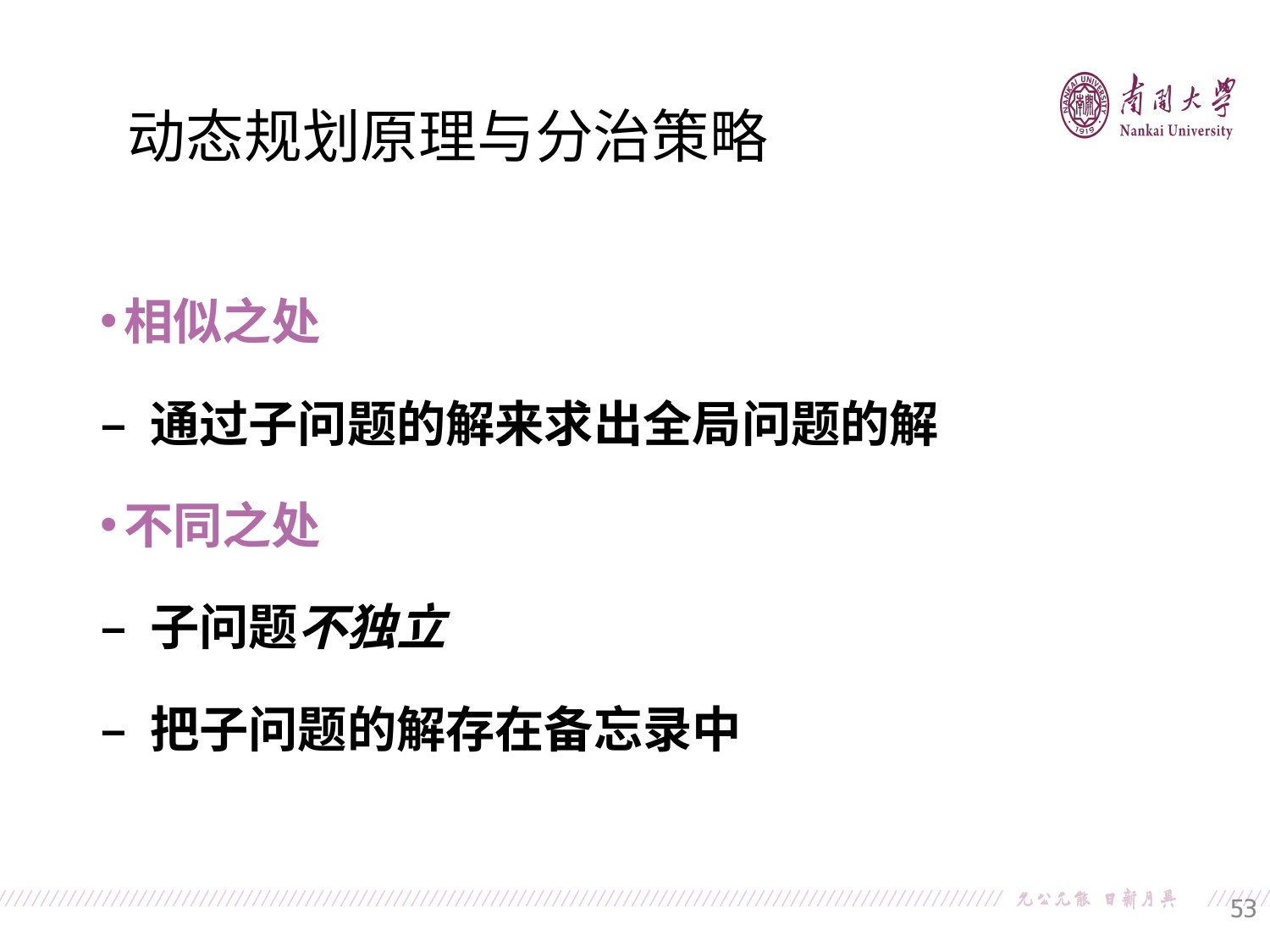

动态规划原理与分治策略
相似之处
– 通过子问题的解来求出全局问题的解
不同之处
– 子问题不独立
– 把子问题的解存在备忘录中
53